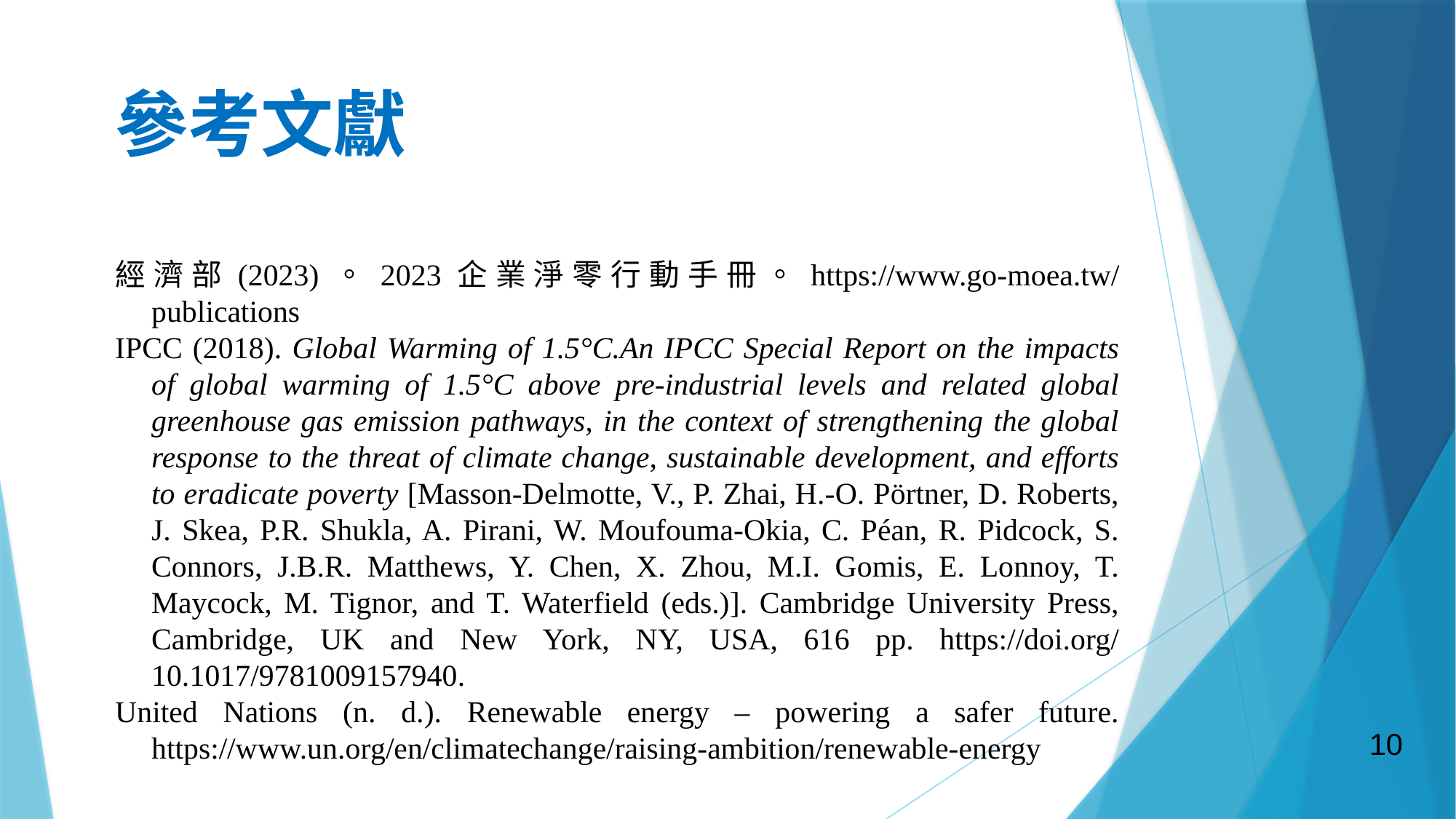

# 參考文獻
經濟部(2023)。2023企業淨零行動手冊。https://www.go-moea.tw/publications
IPCC (2018). Global Warming of 1.5°C.An IPCC Special Report on the impacts of global warming of 1.5°C above pre-industrial levels and related global greenhouse gas emission pathways, in the context of strengthening the global response to the threat of climate change, sustainable development, and efforts to eradicate poverty [Masson-Delmotte, V., P. Zhai, H.-O. Pörtner, D. Roberts, J. Skea, P.R. Shukla, A. Pirani, W. Moufouma-Okia, C. Péan, R. Pidcock, S. Connors, J.B.R. Matthews, Y. Chen, X. Zhou, M.I. Gomis, E. Lonnoy, T. Maycock, M. Tignor, and T. Waterfield (eds.)]. Cambridge University Press, Cambridge, UK and New York, NY, USA, 616 pp. https://doi.org/ 10.1017/9781009157940.
United Nations (n. d.). Renewable energy – powering a safer future. https://www.un.org/en/climatechange/raising-ambition/renewable-energy
10